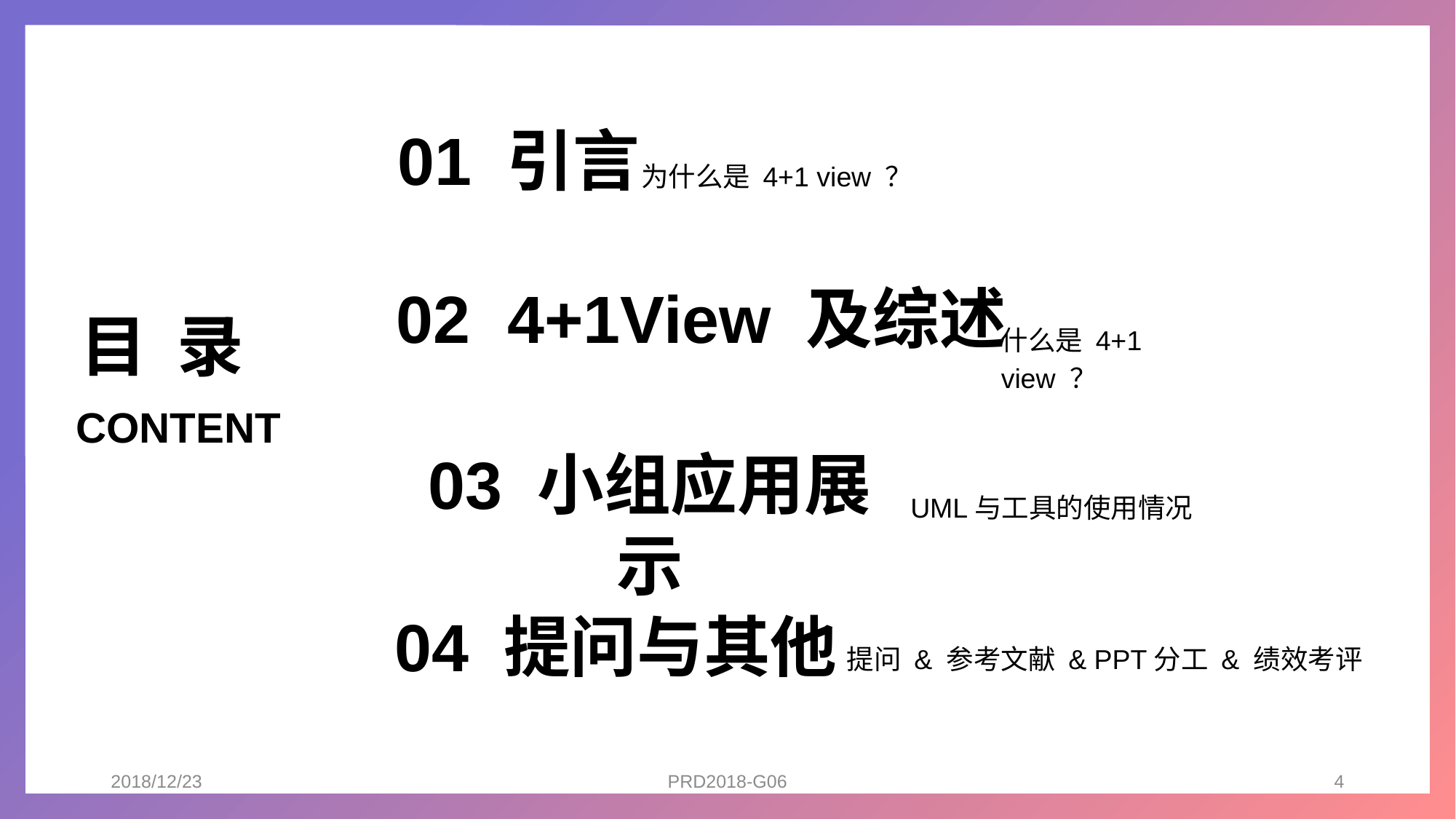

01 引言
为什么是 4+1 view ？
02  4+1View 及综述
目  录
CONTENT
什么是 4+1 view ？
03 小组应用展示
UML与工具的使用情况
04 提问与其他
提问 & 参考文献 & PPT分工 & 绩效考评
2018/12/23
PRD2018-G06
4